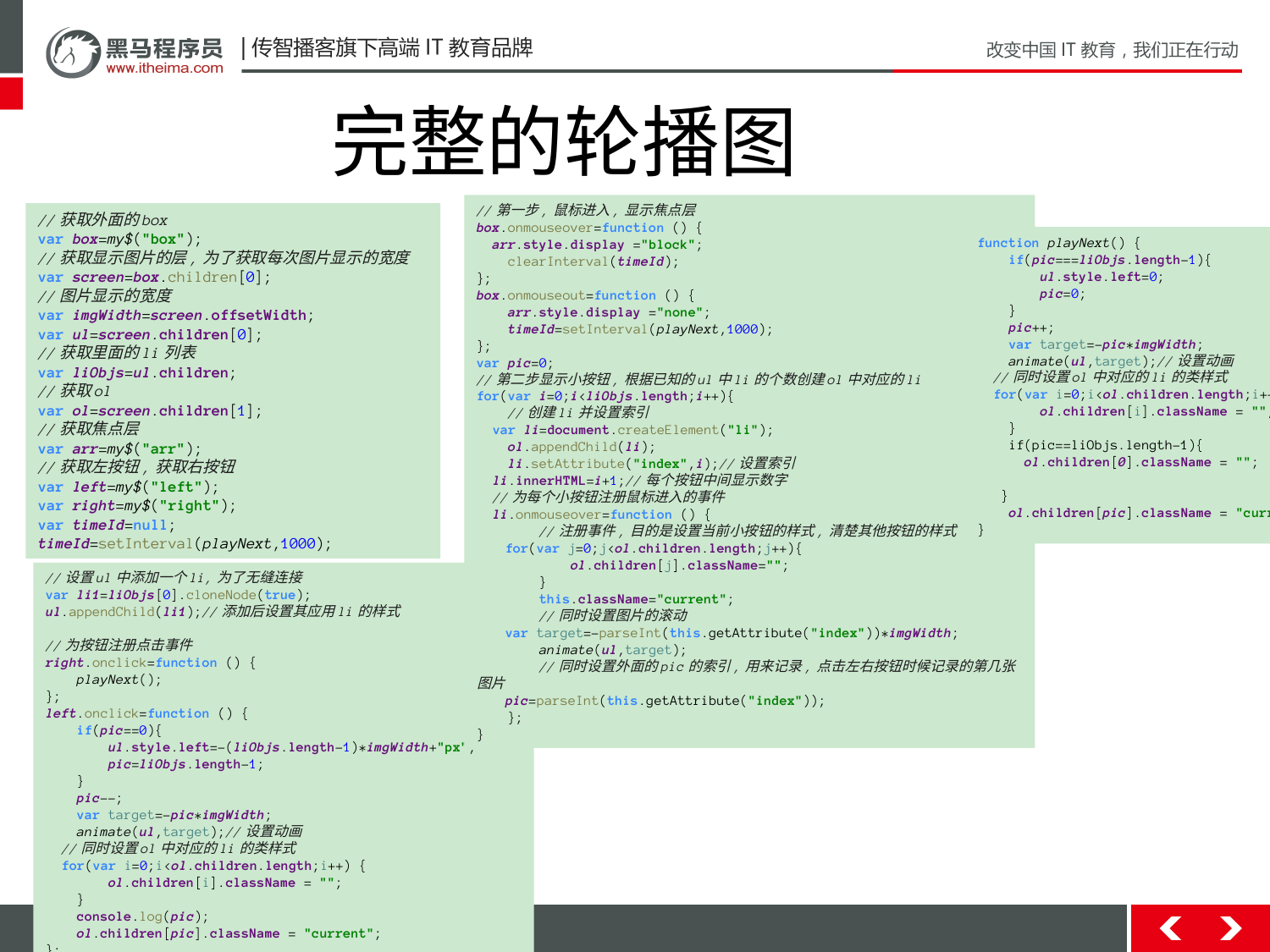

完整的轮播图
//第一步,鼠标进入,显示焦点层
box.onmouseover=function () {
  arr.style.display ="block";
    clearInterval(timeId);
};
box.onmouseout=function () {
    arr.style.display ="none";
    timeId=setInterval(playNext,1000);
};
var pic=0;
//第二步显示小按钮,根据已知的ul中li的个数创建ol中对应的li
for(var i=0;i<liObjs.length;i++){
    //创建li并设置索引
    var li=document.createElement("li");
    ol.appendChild(li);
    li.setAttribute("index",i);//设置索引
    li.innerHTML=i+1;//每个按钮中间显示数字
    //为每个小按钮注册鼠标进入的事件
    li.onmouseover=function () {
        //注册事件,目的是设置当前小按钮的样式,清楚其他按钮的样式
        for(var j=0;j<ol.children.length;j++){
            ol.children[j].className="";
        }
        this.className="current";
        //同时设置图片的滚动
        var target=-parseInt(this.getAttribute("index"))*imgWidth;
        animate(ul,target);
        //同时设置外面的pic的索引,用来记录,点击左右按钮时候记录的第几张图片
        pic=parseInt(this.getAttribute("index"));
    };
}
//获取外面的box
var box=my$("box");
//获取显示图片的层,为了获取每次图片显示的宽度
var screen=box.children[0];
//图片显示的宽度
var imgWidth=screen.offsetWidth;
var ul=screen.children[0];
//获取里面的li列表
var liObjs=ul.children;
//获取ol
var ol=screen.children[1];
//获取焦点层
var arr=my$("arr");
//获取左按钮,获取右按钮
var left=my$("left");
var right=my$("right");
var timeId=null;
timeId=setInterval(playNext,1000);
function playNext() {
    if(pic===liObjs.length-1){
        ul.style.left=0;
        pic=0;
    }
    pic++;
    var target=-pic*imgWidth;
    animate(ul,target);//设置动画
    //同时设置ol中对应的li的类样式
    for(var i=0;i<ol.children.length;i++) {
        ol.children[i].className = "";
    }
    if(pic==liObjs.length-1){
      ol.children[0].className = "";
   }
    ol.children[pic].className = "current";
}
//设置ul中添加一个li,为了无缝连接
var li1=liObjs[0].cloneNode(true);
ul.appendChild(li1);//添加后设置其应用li的样式
//为按钮注册点击事件
right.onclick=function () {
    playNext();
};
left.onclick=function () {
    if(pic==0){
        ul.style.left=-(liObjs.length-1)*imgWidth+"px";
        pic=liObjs.length-1;
    }
    pic--;
    var target=-pic*imgWidth;
    animate(ul,target);//设置动画
    //同时设置ol中对应的li的类样式
    for(var i=0;i<ol.children.length;i++) {
        ol.children[i].className = "";
    }
    console.log(pic);
    ol.children[pic].className = "current";
};